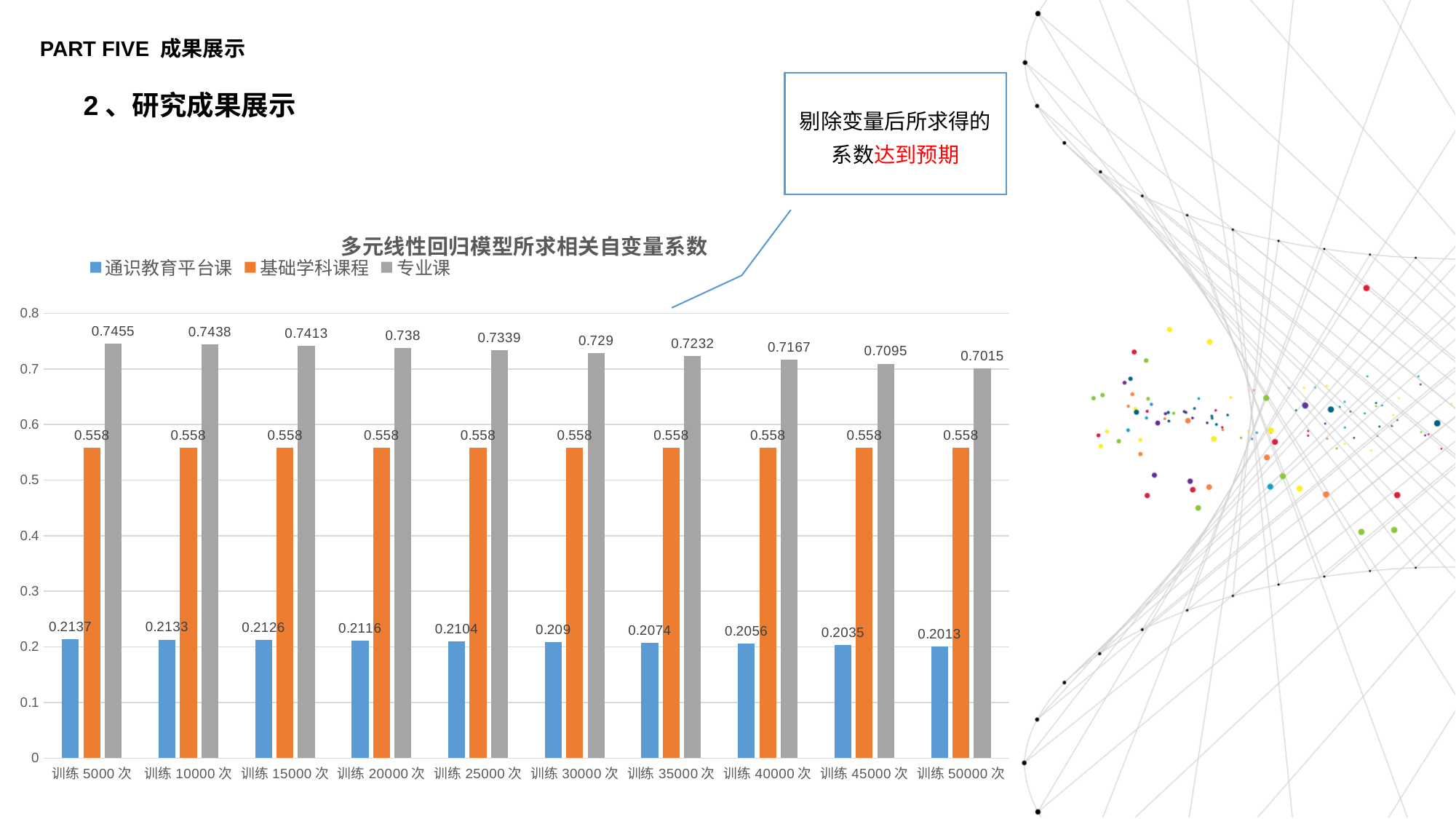

PART FIVE 成果展示
2、研究成果展示
剔除变量后所求得的系数达到预期

### Chart: 多元线性回归模型所求相关自变量系数

| Category | 通识教育平台课 | 基础学科课程 | 专业课 |
|---|---|---|---|
| 训练5000次 | 0.2137 | 0.558 | 0.7455 |
| 训练10000次 | 0.2133 | 0.558 | 0.7438 |
| 训练15000次 | 0.2126 | 0.558 | 0.7413 |
| 训练20000次 | 0.2116 | 0.558 | 0.738 |
| 训练25000次 | 0.2104 | 0.558 | 0.7339 |
| 训练30000次 | 0.209 | 0.558 | 0.729 |
| 训练35000次 | 0.2074 | 0.558 | 0.7232 |
| 训练40000次 | 0.2056 | 0.558 | 0.7167 |
| 训练45000次 | 0.2035 | 0.558 | 0.7095 |
| 训练50000次 | 0.2013 | 0.558 | 0.7015 |